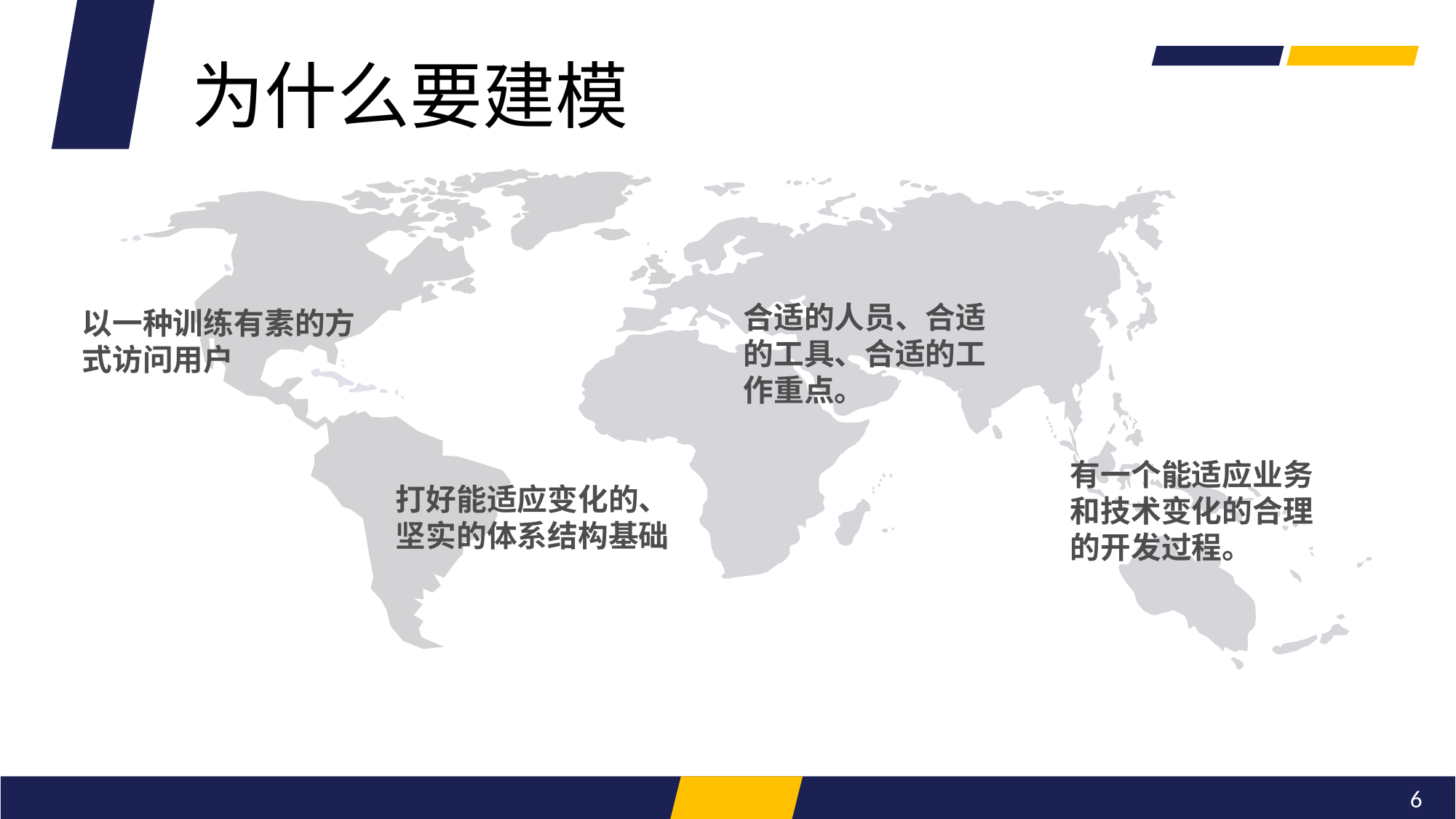

为什么要建模

合适的人员、合适的工具、合适的工作重点。
以一种训练有素的方式访问用户

有一个能适应业务和技术变化的合理的开发过程。
打好能适应变化的、坚实的体系结构基础
6